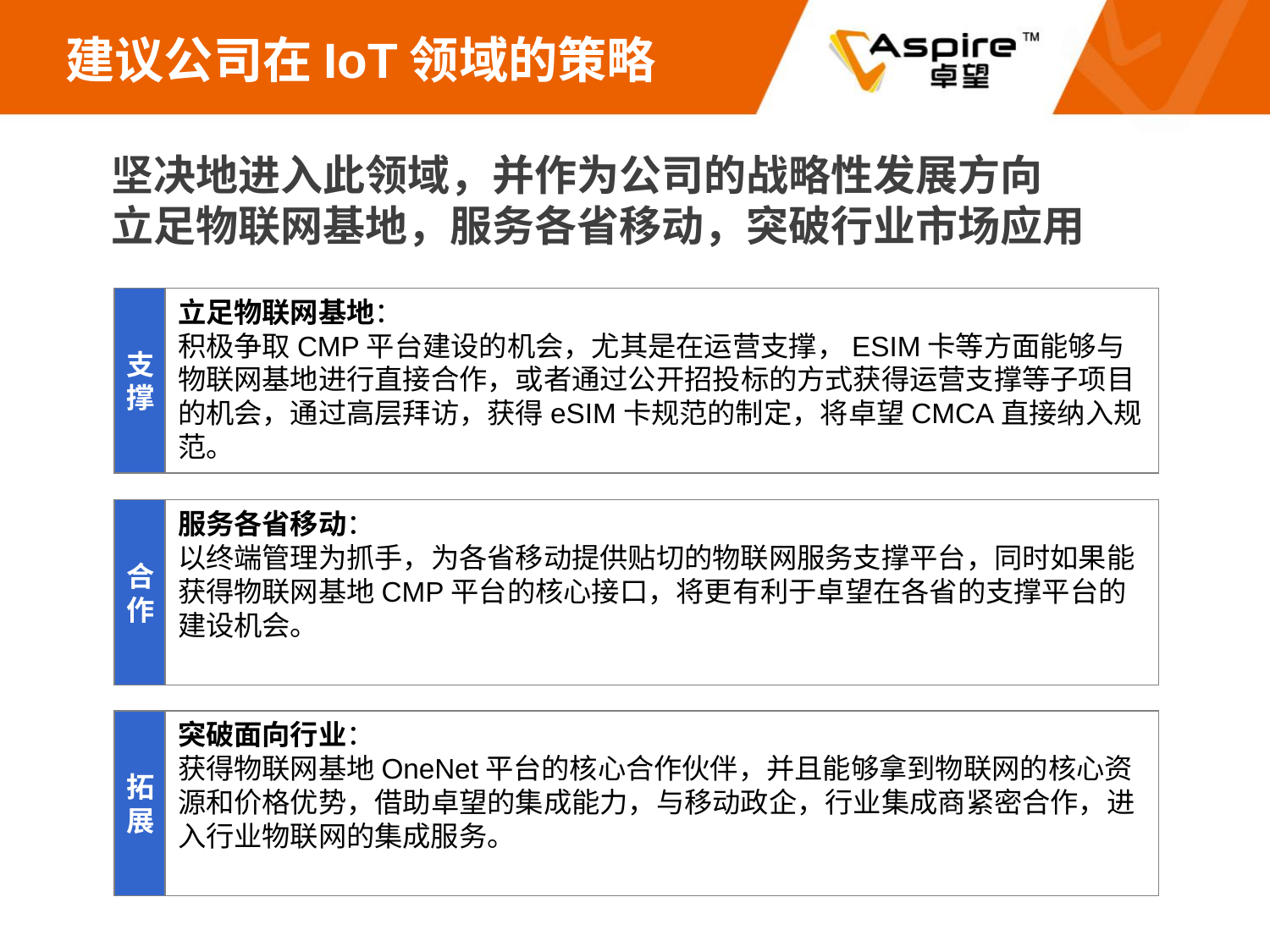

# 建议公司在IoT领域的策略
坚决地进入此领域，并作为公司的战略性发展方向
立足物联网基地，服务各省移动，突破行业市场应用
支撑
立足物联网基地：
积极争取CMP平台建设的机会，尤其是在运营支撑，ESIM卡等方面能够与物联网基地进行直接合作，或者通过公开招投标的方式获得运营支撑等子项目的机会，通过高层拜访，获得eSIM卡规范的制定，将卓望CMCA直接纳入规范。
合作
服务各省移动：
以终端管理为抓手，为各省移动提供贴切的物联网服务支撑平台，同时如果能获得物联网基地CMP平台的核心接口，将更有利于卓望在各省的支撑平台的建设机会。
拓展
突破面向行业：
获得物联网基地OneNet平台的核心合作伙伴，并且能够拿到物联网的核心资源和价格优势，借助卓望的集成能力，与移动政企，行业集成商紧密合作，进入行业物联网的集成服务。